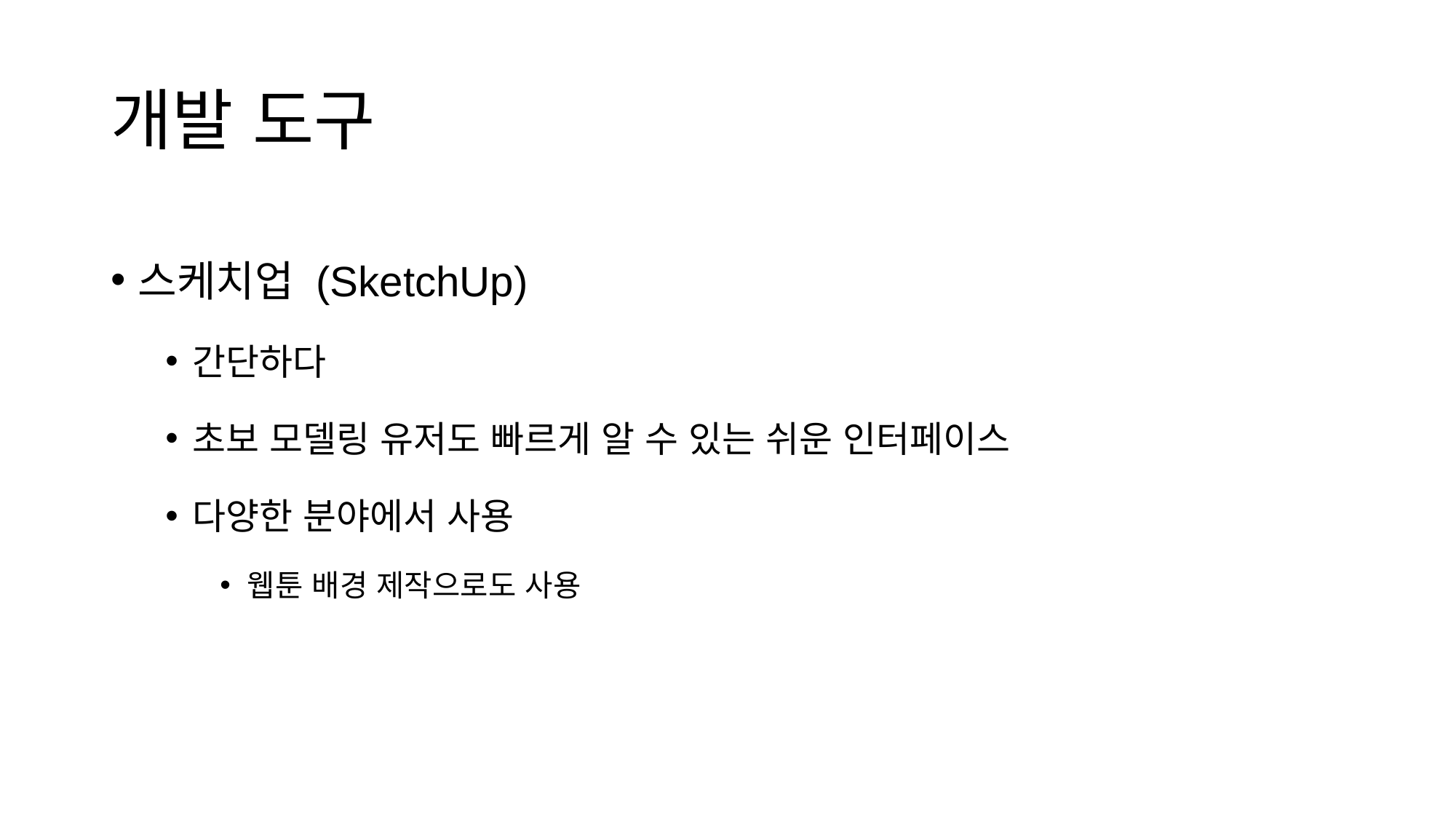

# 개발 도구
스케치업 (SketchUp)
간단하다
초보 모델링 유저도 빠르게 알 수 있는 쉬운 인터페이스
다양한 분야에서 사용
웹툰 배경 제작으로도 사용